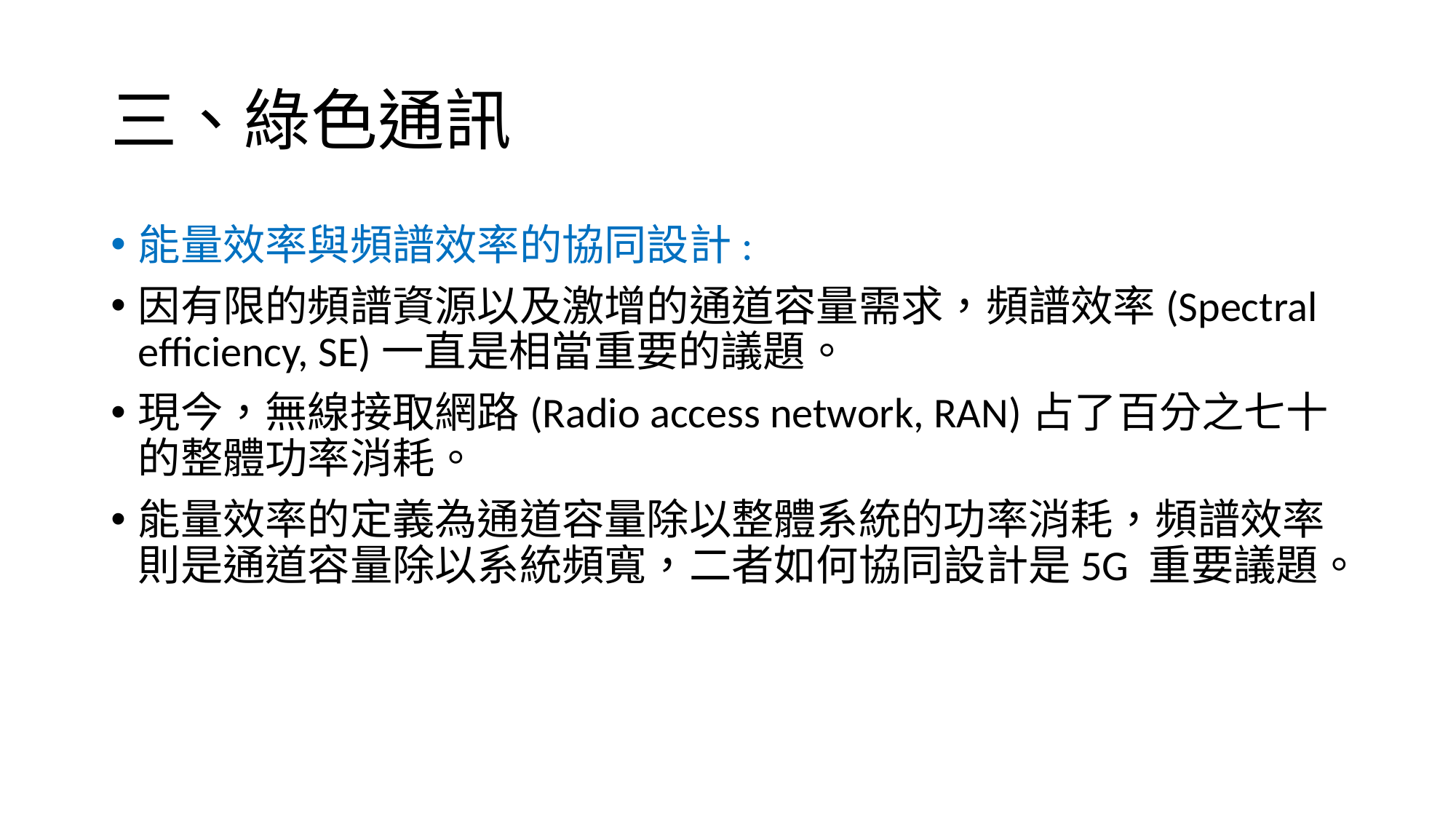

# 三、綠色通訊
能量效率與頻譜效率的協同設計:
因有限的頻譜資源以及激增的通道容量需求，頻譜效率(Spectral efficiency, SE)一直是相當重要的議題。
現今，無線接取網路(Radio access network, RAN)占了百分之七十的整體功率消耗。
能量效率的定義為通道容量除以整體系統的功率消耗，頻譜效率則是通道容量除以系統頻寬，二者如何協同設計是5G 重要議題。